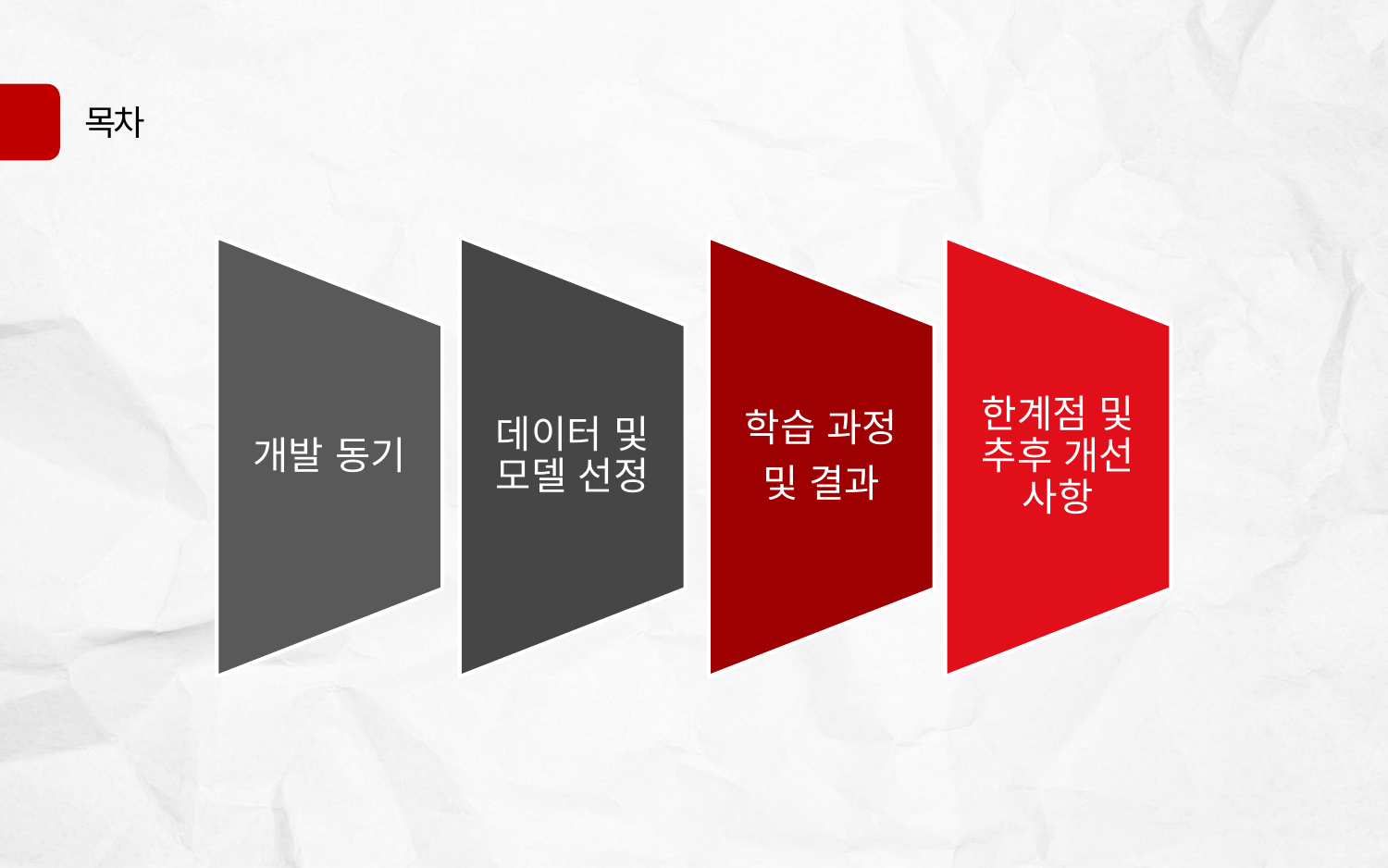

목차
개발 동기
데이터 및 모델 선정
학습 과정
및 결과
한계점 및 추후 개선 사항